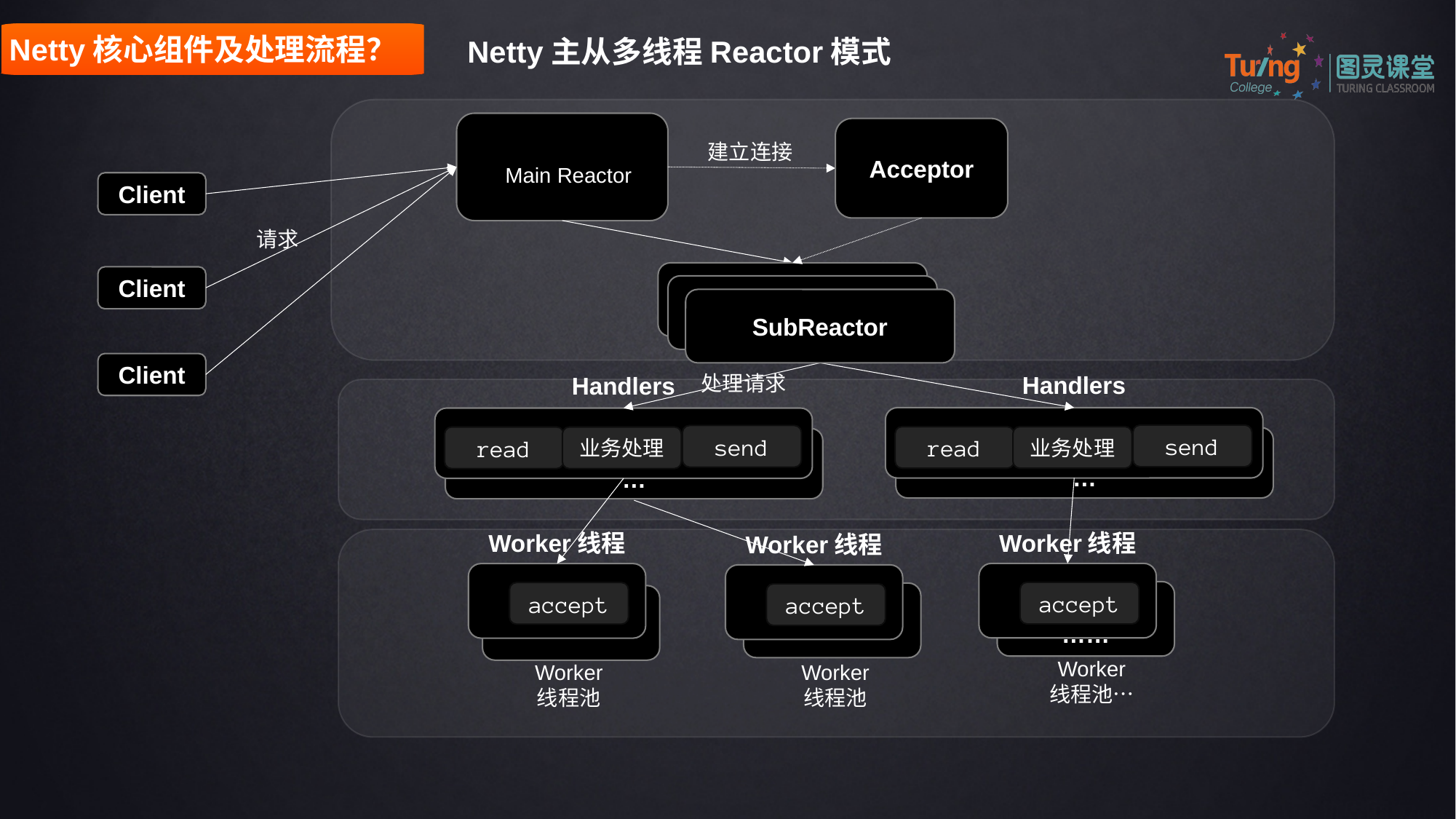

Netty核心组件及处理流程？
Netty主从多线程Reactor模式

Acceptor

建立连接
Main Reactor
Client
请求
SubReactor
Client
SubReactor
SubReactor
Client
处理请求

Handlers

Handlers

send
send
read
业务处理
read
业务处理

…

…

Worker线程

Worker线程

Worker线程

……

accept
accept

accept

Worker
线程池…
Worker
线程池
Worker
线程池